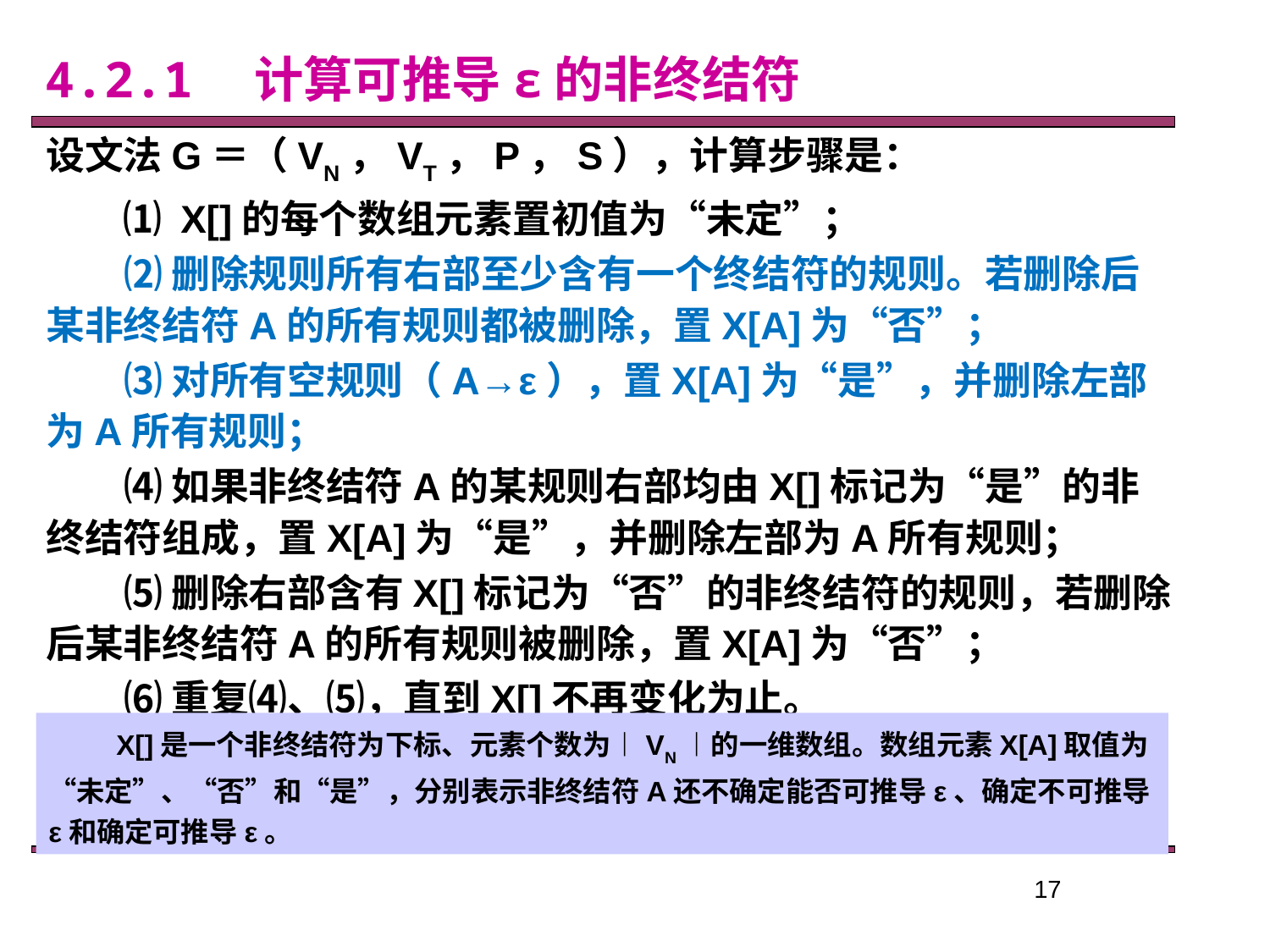

4.2.1　计算可推导ε的非终结符
设文法G＝（VN，VT，P，S），计算步骤是：
　　⑴ X[]的每个数组元素置初值为“未定”；
　　⑵ 删除规则所有右部至少含有一个终结符的规则。若删除后某非终结符A的所有规则都被删除，置X[A]为“否”；
　　⑶ 对所有空规则（A→ε），置X[A]为“是”，并删除左部为A所有规则；
　　⑷ 如果非终结符A的某规则右部均由X[]标记为“是”的非终结符组成，置X[A]为“是”，并删除左部为A所有规则；
　　⑸ 删除右部含有X[]标记为“否”的非终结符的规则，若删除后某非终结符A的所有规则被删除，置X[A]为“否”；
　　⑹ 重复⑷、⑸，直到X[]不再变化为止。
X[]是一个非终结符为下标、元素个数为︱VN︱的一维数组。数组元素X[A]取值为“未定”、“否”和“是”，分别表示非终结符A还不确定能否可推导ε、确定不可推导ε和确定可推导ε。
17